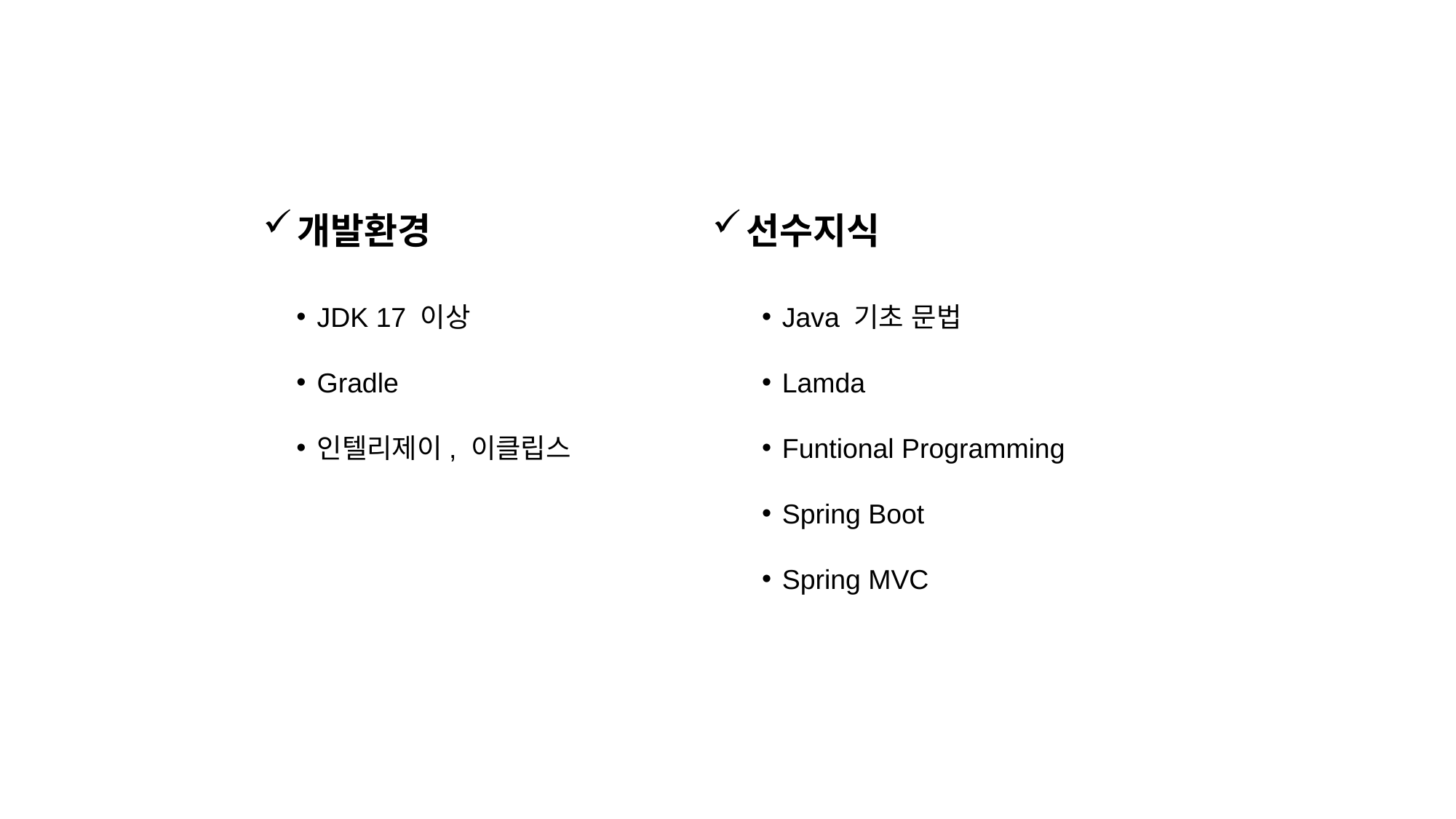

개발환경
선수지식
JDK 17 이상
Gradle
인텔리제이, 이클립스
Java 기초 문법
Lamda
Funtional Programming
Spring Boot
Spring MVC